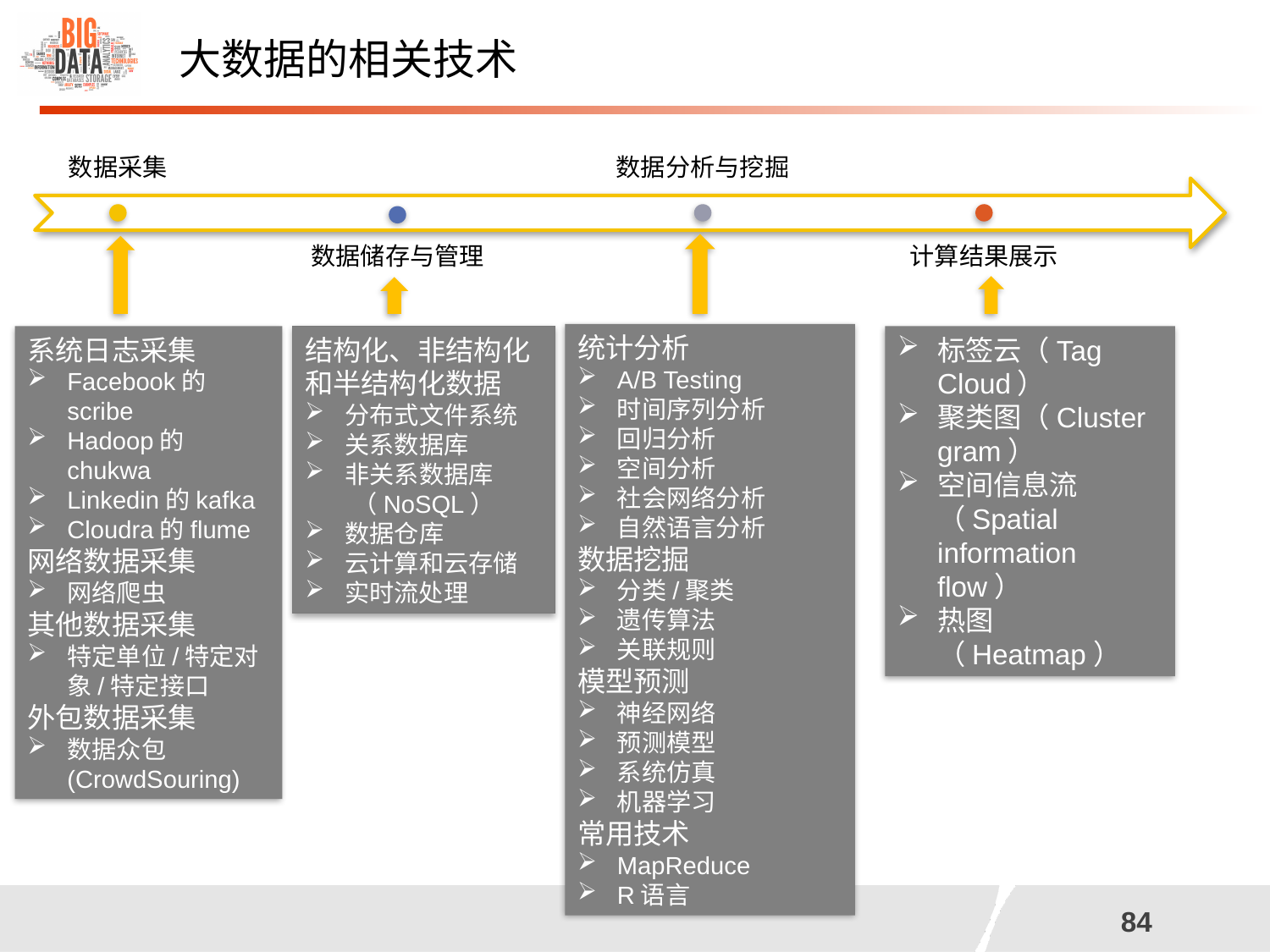

大数据的相关技术
数据采集
数据储存与管理
数据分析与挖掘
计算结果展示

统计分析
A/B Testing
时间序列分析
回归分析
空间分析
社会网络分析
自然语言分析
数据挖掘
分类/聚类
遗传算法
关联规则
模型预测
神经网络
预测模型
系统仿真
机器学习
常用技术
MapReduce
R语言

标签云（Tag Cloud）
聚类图（Cluster gram）
空间信息流（Spatial information flow）
热图（Heatmap）

结构化、非结构化和半结构化数据
分布式文件系统
关系数据库
非关系数据库
（NoSQL）
数据仓库
云计算和云存储
实时流处理
系统日志采集
Facebook的scribe
Hadoop的chukwa
Linkedin的kafka
Cloudra的flume
网络数据采集
网络爬虫
其他数据采集
特定单位/特定对象/特定接口
外包数据采集
数据众包(CrowdSouring)